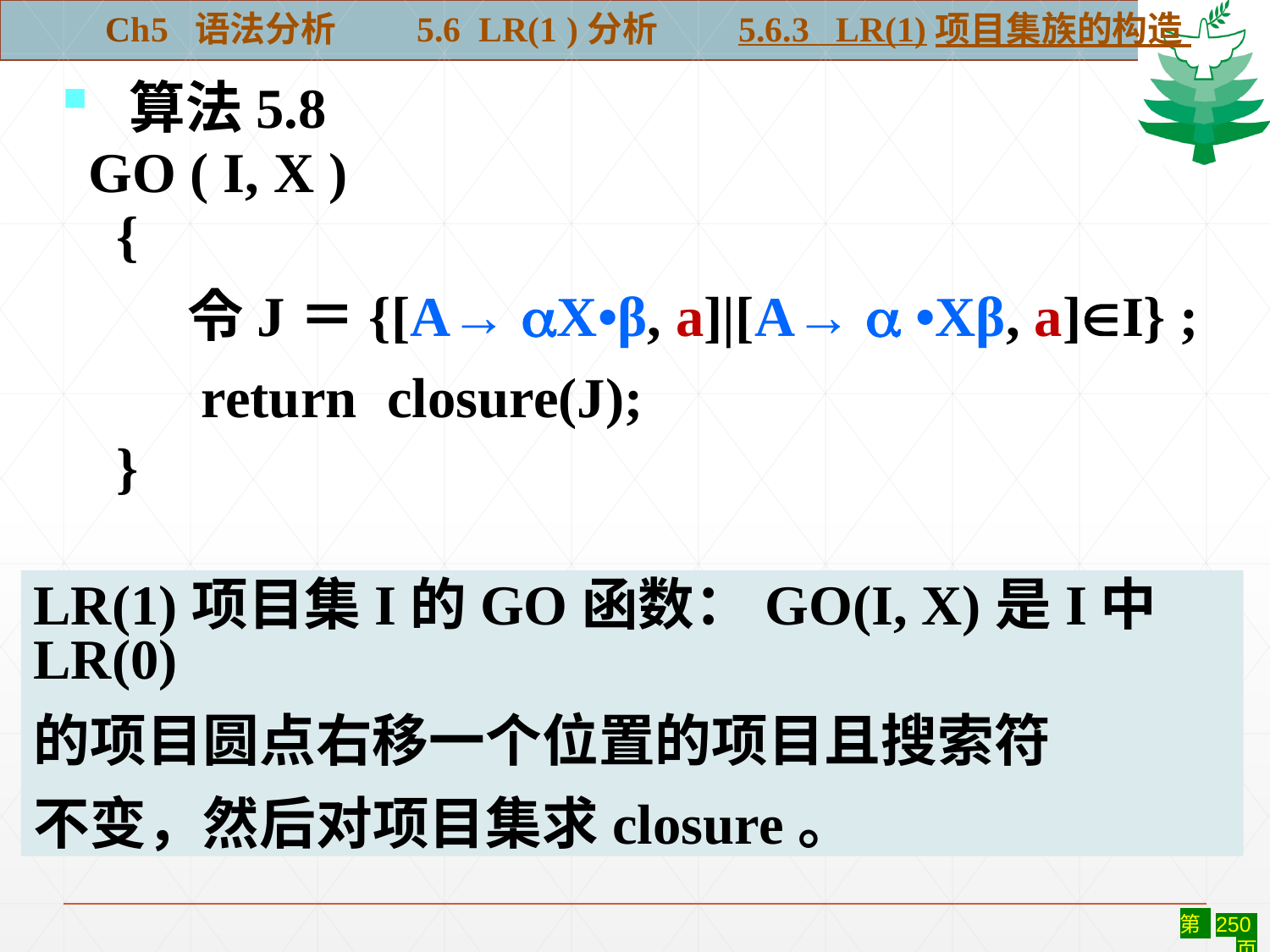

Ch5  语法分析         5.6  LR(1 )分析         5.6.3   LR(1)项目集族的构造
  算法5.8
  GO ( I, X )
    {
      	令J＝{[A→ αX•β, a]|[A→ α •Xβ, a]∈I} ;
     	 return  closure(J);
    }
#
LR(1)项目集I的GO函数：GO(I, X)是I中LR(0)
的项目圆点右移一个位置的项目且搜索符
不变，然后对项目集求closure。